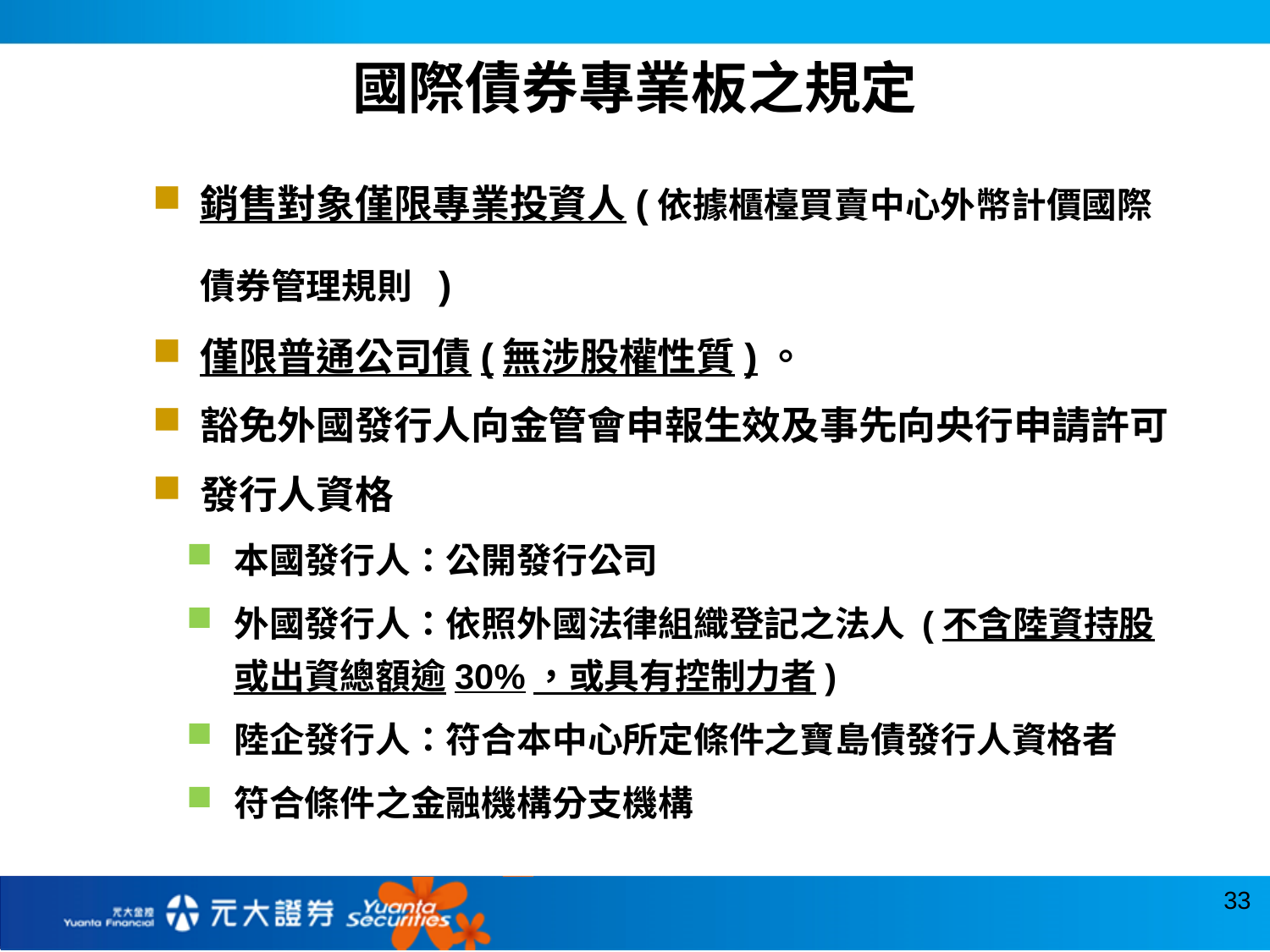

國際債券專業板之規定

銷售對象僅限專業投資人(依據櫃檯買賣中心外幣計價國際債券管理規則 )
僅限普通公司債(無涉股權性質)。
豁免外國發行人向金管會申報生效及事先向央行申請許可
發行人資格
本國發行人：公開發行公司
外國發行人：依照外國法律組織登記之法人 (不含陸資持股或出資總額逾30%，或具有控制力者)
陸企發行人：符合本中心所定條件之寶島債發行人資格者
符合條件之金融機構分支機構